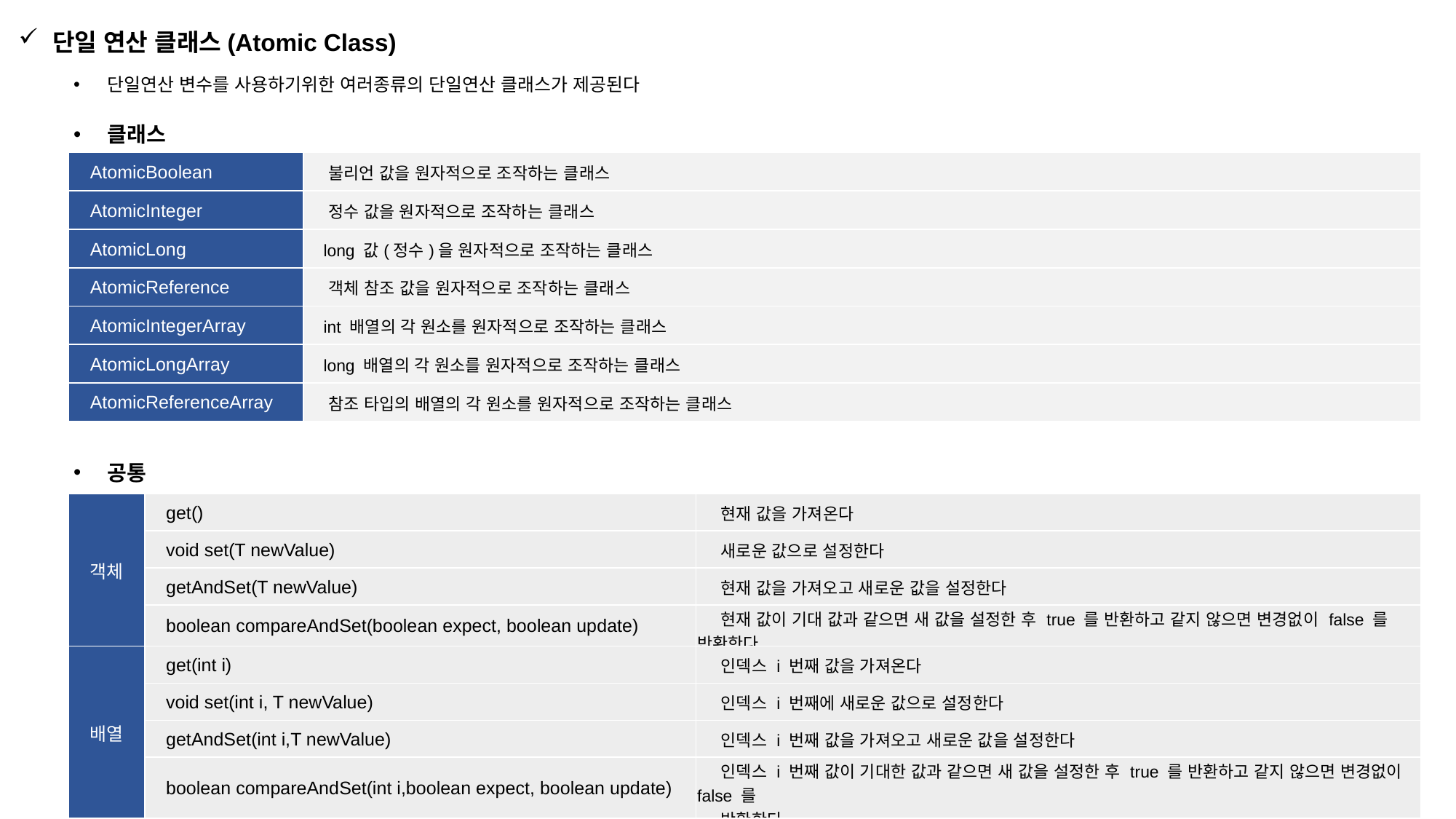

단일 연산 클래스(Atomic Class)
단일연산 변수를 사용하기위한 여러종류의 단일연산 클래스가 제공된다
클래스
| AtomicBoolean | 불리언 값을 원자적으로 조작하는 클래스 |
| --- | --- |
| AtomicInteger | 정수 값을 원자적으로 조작하는 클래스 |
| AtomicLong | long 값(정수)을 원자적으로 조작하는 클래스 |
| AtomicReference | 객체 참조 값을 원자적으로 조작하는 클래스 |
| AtomicIntegerArray | int 배열의 각 원소를 원자적으로 조작하는 클래스 |
| AtomicLongArray | long 배열의 각 원소를 원자적으로 조작하는 클래스 |
| AtomicReferenceArray | 참조 타입의 배열의 각 원소를 원자적으로 조작하는 클래스 |
공통 API
| 객체 | get() | 현재 값을 가져온다 |
| --- | --- | --- |
|  | void set(T newValue) | 새로운 값으로 설정한다 |
|  | getAndSet(T newValue) | 현재 값을 가져오고 새로운 값을 설정한다 |
|  | boolean compareAndSet(boolean expect, boolean update) | 현재 값이 기대 값과 같으면 새 값을 설정한 후 true 를 반환하고 같지 않으면 변경없이 false 를 반환한다 |
| 배열 | get(int i) | 인덱스 i 번째 값을 가져온다 |
|  | void set(int i, T newValue) | 인덱스 i 번째에 새로운 값으로 설정한다 |
|  | getAndSet(int i,T newValue) | 인덱스 i 번째 값을 가져오고 새로운 값을 설정한다 |
|  | boolean compareAndSet(int i,boolean expect, boolean update) | 인덱스 i 번째 값이 기대한 값과 같으면 새 값을 설정한 후 true 를 반환하고 같지 않으면 변경없이 false 를 반환한다 |